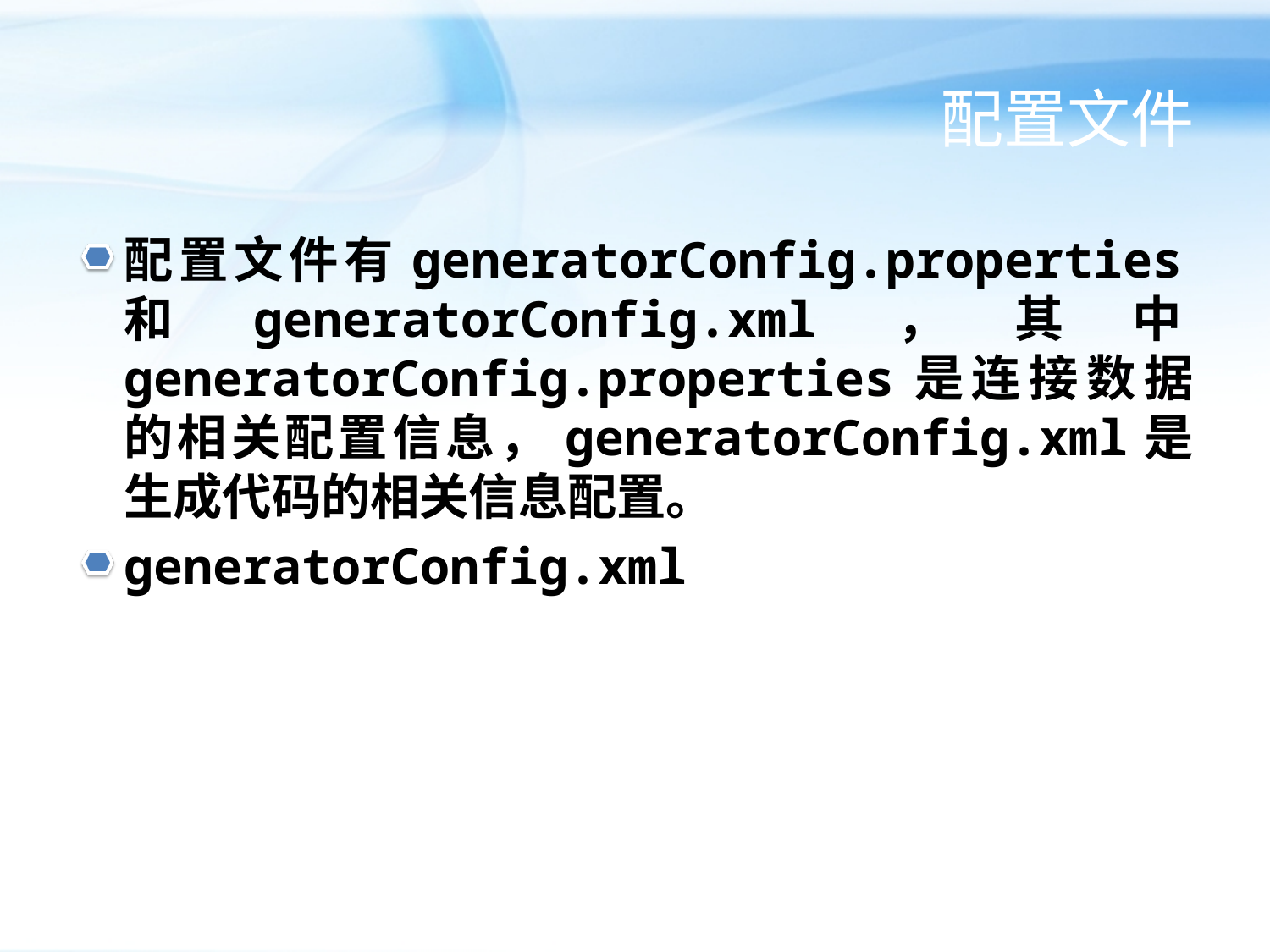

# 配置文件
配置文件有generatorConfig.properties和generatorConfig.xml，其中generatorConfig.properties是连接数据的相关配置信息，generatorConfig.xml是生成代码的相关信息配置。
generatorConfig.xml